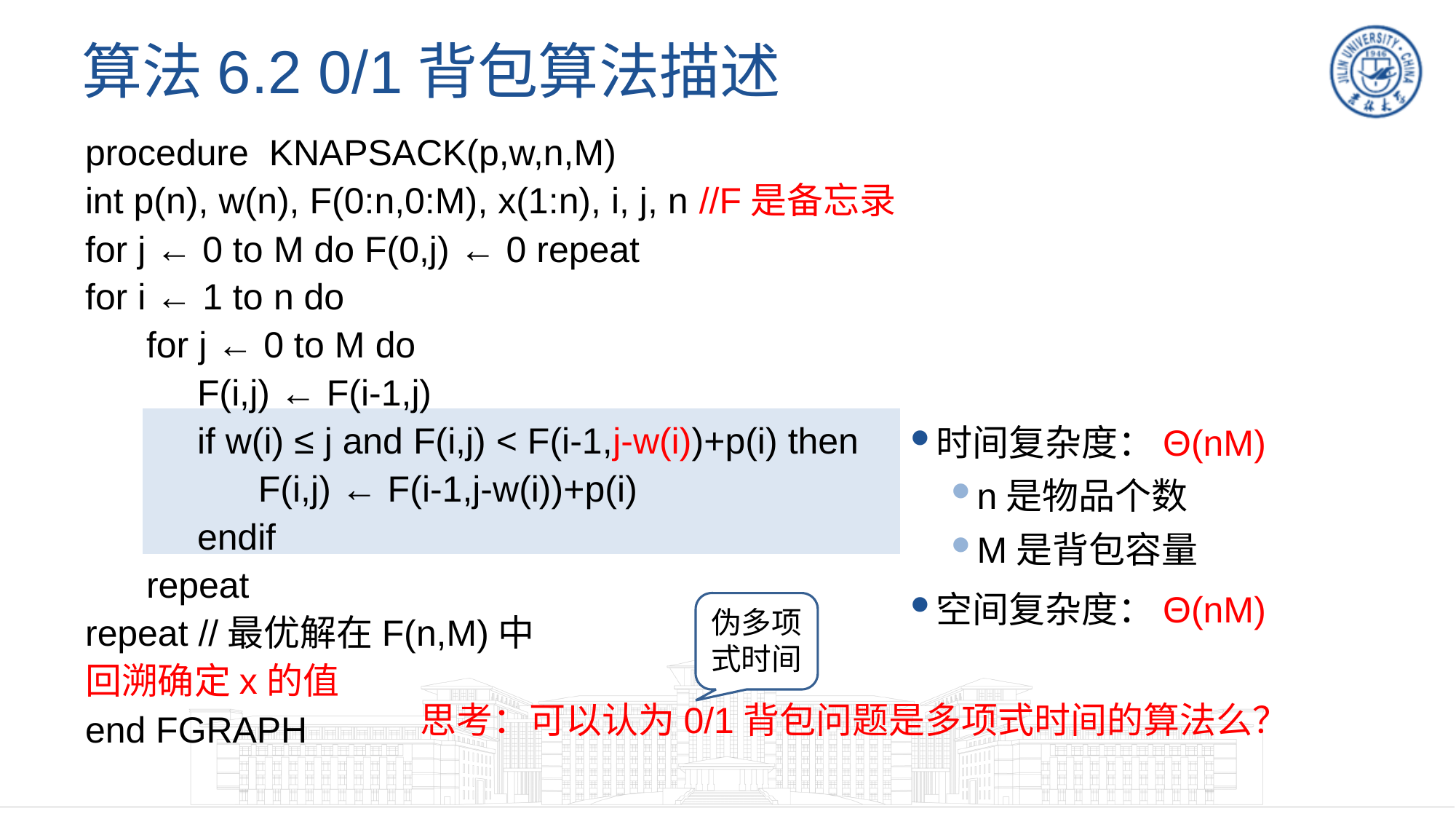

# 算法6.2 0/1背包算法描述
procedure  KNAPSACK(p,w,n,M)
int p(n), w(n), F(0:n,0:M), x(1:n), i, j, n //F是备忘录
for j ← 0 to M do F(0,j) ← 0 repeat
for i ← 1 to n do
      for j ← 0 to M do
           F(i,j) ← F(i-1,j)
           if w(i) ≤ j and F(i,j) < F(i-1,j-w(i))+p(i) then
                 F(i,j) ← F(i-1,j-w(i))+p(i)
           endif
      repeat
repeat //最优解在F(n,M)中
回溯确定x的值
end FGRAPH

时间复杂度：Θ(nM)
n是物品个数
M是背包容量
空间复杂度：Θ(nM)
伪多项式时间
思考：可以认为0/1背包问题是多项式时间的算法么？
43